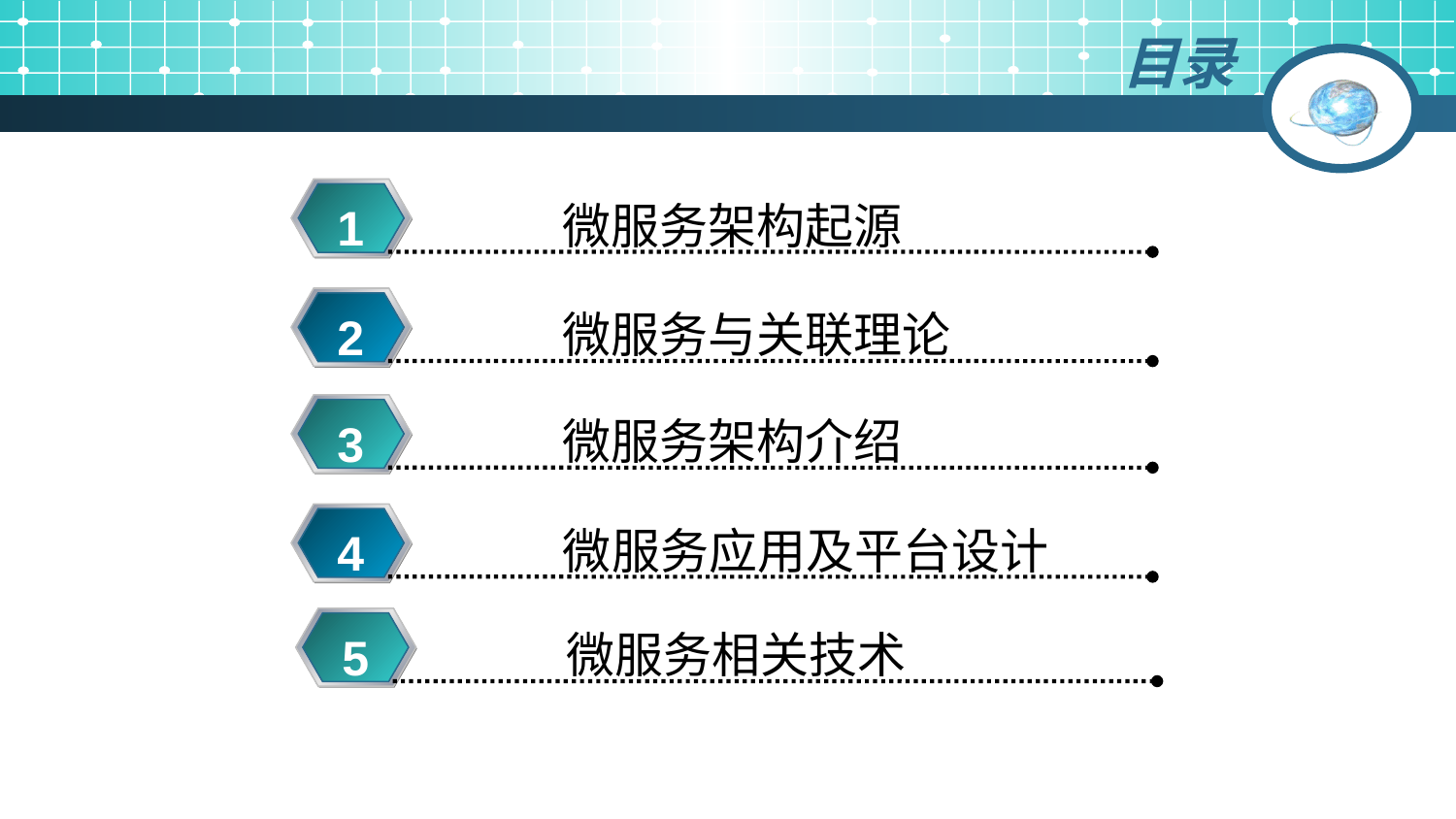

# 目录

微服务架构起源
1

微服务与关联理论
2

微服务架构介绍
3

微服务应用及平台设计
4

微服务相关技术
5